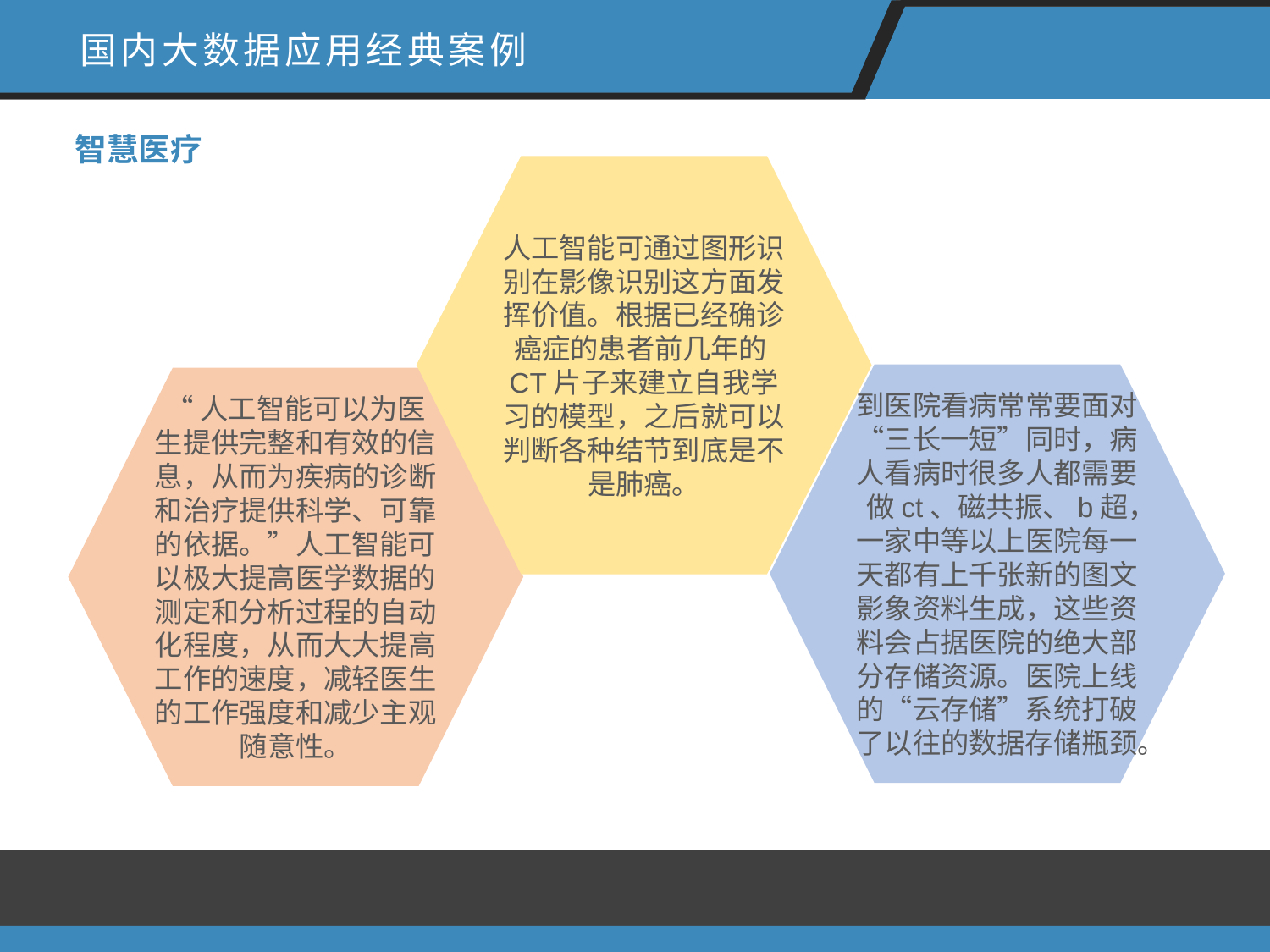

7.2  国内大数据应用经典案例

国内大数据应用经典案例

第七章  大数据的商业应用

智慧医疗
人工智能可通过图形识别在影像识别这方面发挥价值。根据已经确诊癌症的患者前几年的CT片子来建立自我学习的模型，之后就可以判断各种结节到底是不是肺癌。

到医院看病常常要面对“三长一短”同时，病人看病时很多人都需要做ct、磁共振、b超，一家中等以上医院每一天都有上千张新的图文影象资料生成，这些资料会占据医院的绝大部分存储资源。医院上线的“云存储”系统打破了以往的数据存储瓶颈。
“人工智能可以为医生提供完整和有效的信息，从而为疾病的诊断和治疗提供科学、可靠的依据。”人工智能可以极大提高医学数据的测定和分析过程的自动化程度，从而大大提高工作的速度，减轻医生的工作强度和减少主观随意性。
可视化基本
特征